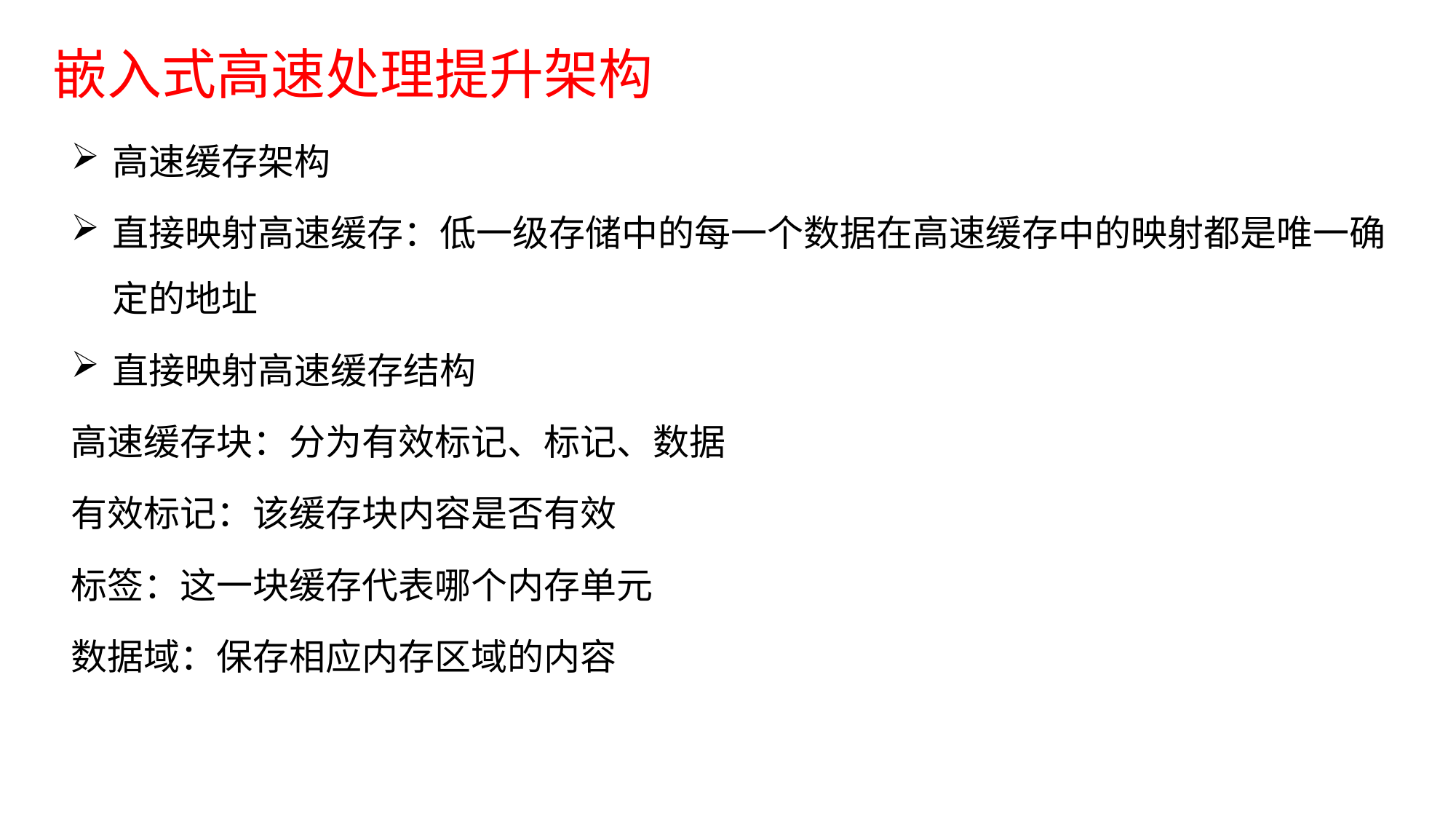

# 嵌入式高速处理提升架构
高速缓存架构
直接映射高速缓存：低一级存储中的每一个数据在高速缓存中的映射都是唯一确定的地址
直接映射高速缓存结构
高速缓存块：分为有效标记、标记、数据
有效标记：该缓存块内容是否有效
标签：这一块缓存代表哪个内存单元
数据域：保存相应内存区域的内容

40